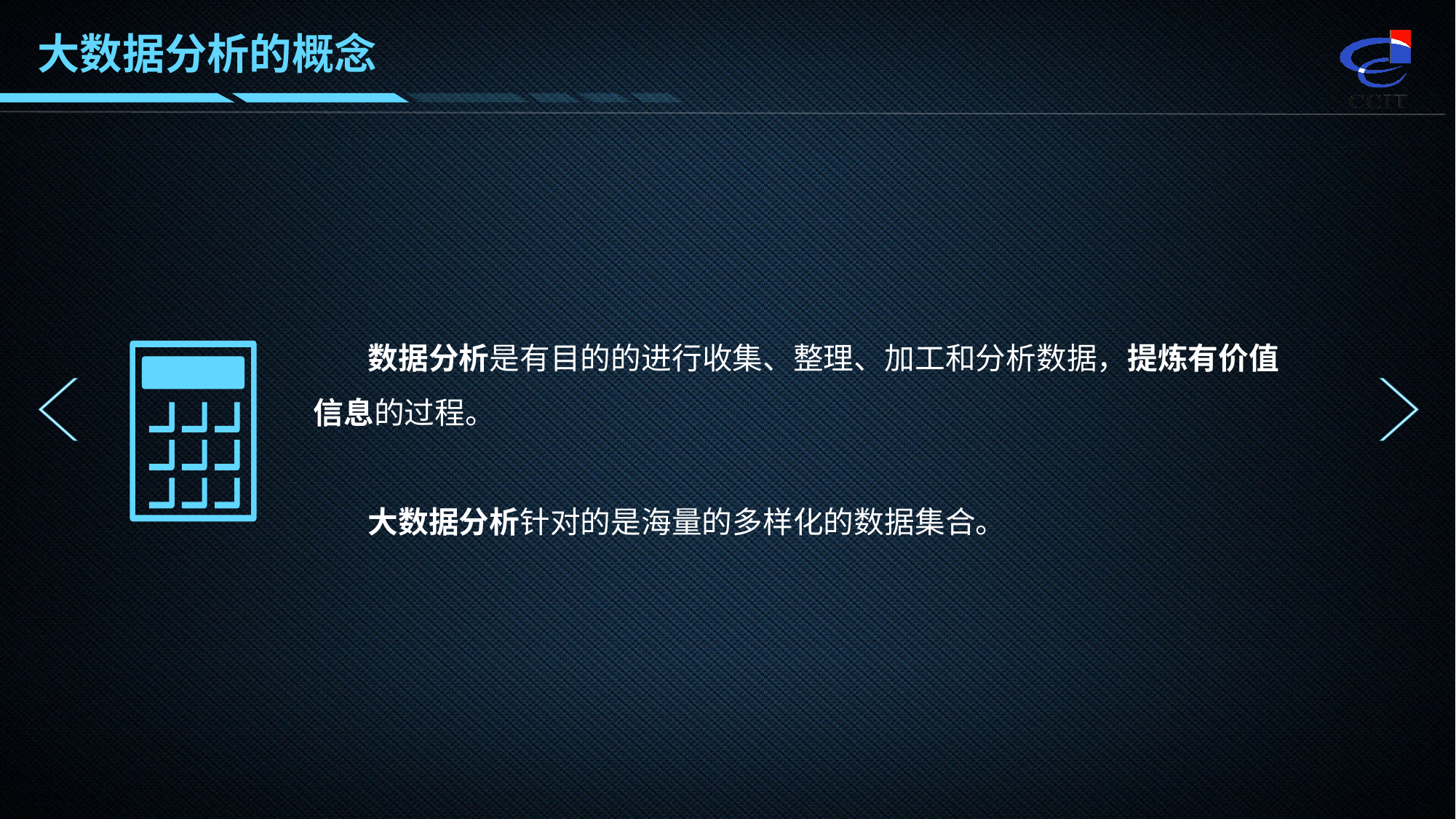

数据分析是有目的的进行收集、整理、加工和分析数据，提炼有价值信息的过程。

大数据分析针对的是海量的多样化的数据集合。